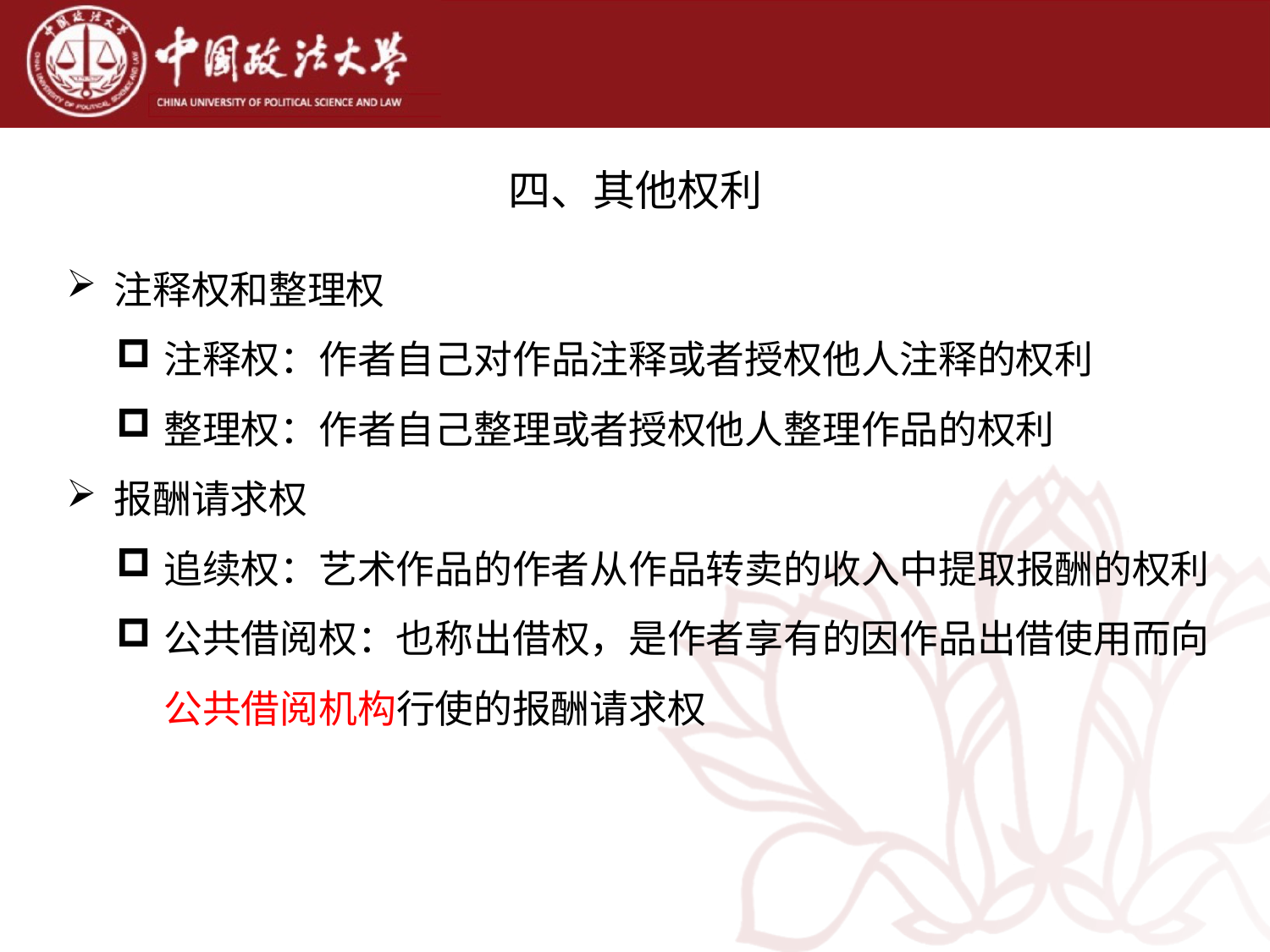

# 四、其他权利
注释权和整理权
注释权：作者自己对作品注释或者授权他人注释的权利
整理权：作者自己整理或者授权他人整理作品的权利
报酬请求权
追续权：艺术作品的作者从作品转卖的收入中提取报酬的权利
公共借阅权：也称出借权，是作者享有的因作品出借使用而向公共借阅机构行使的报酬请求权